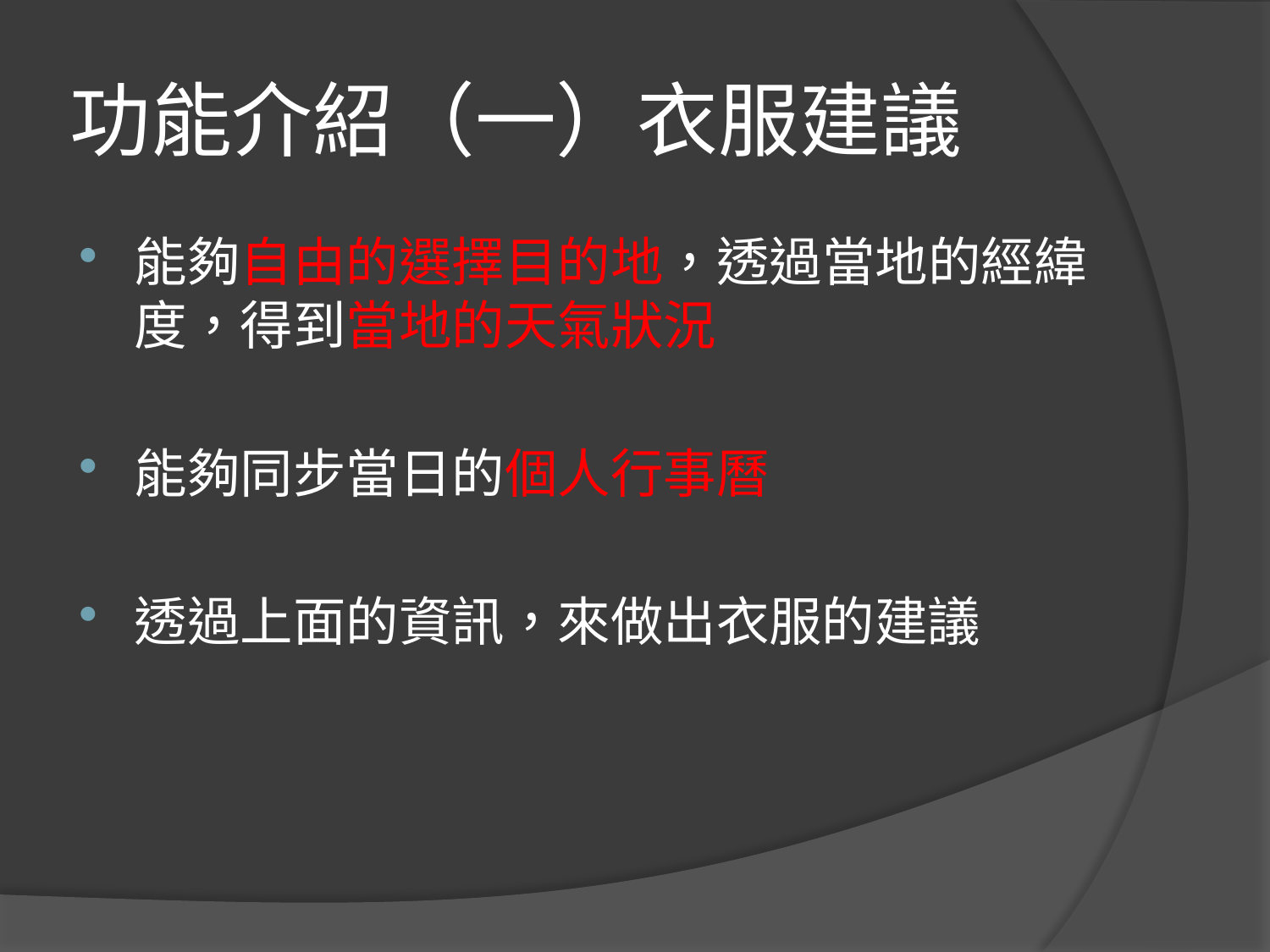

# 功能介紹（一）衣服建議
能夠自由的選擇目的地，透過當地的經緯度，得到當地的天氣狀況

能夠同步當日的個人行事曆

透過上面的資訊，來做出衣服的建議